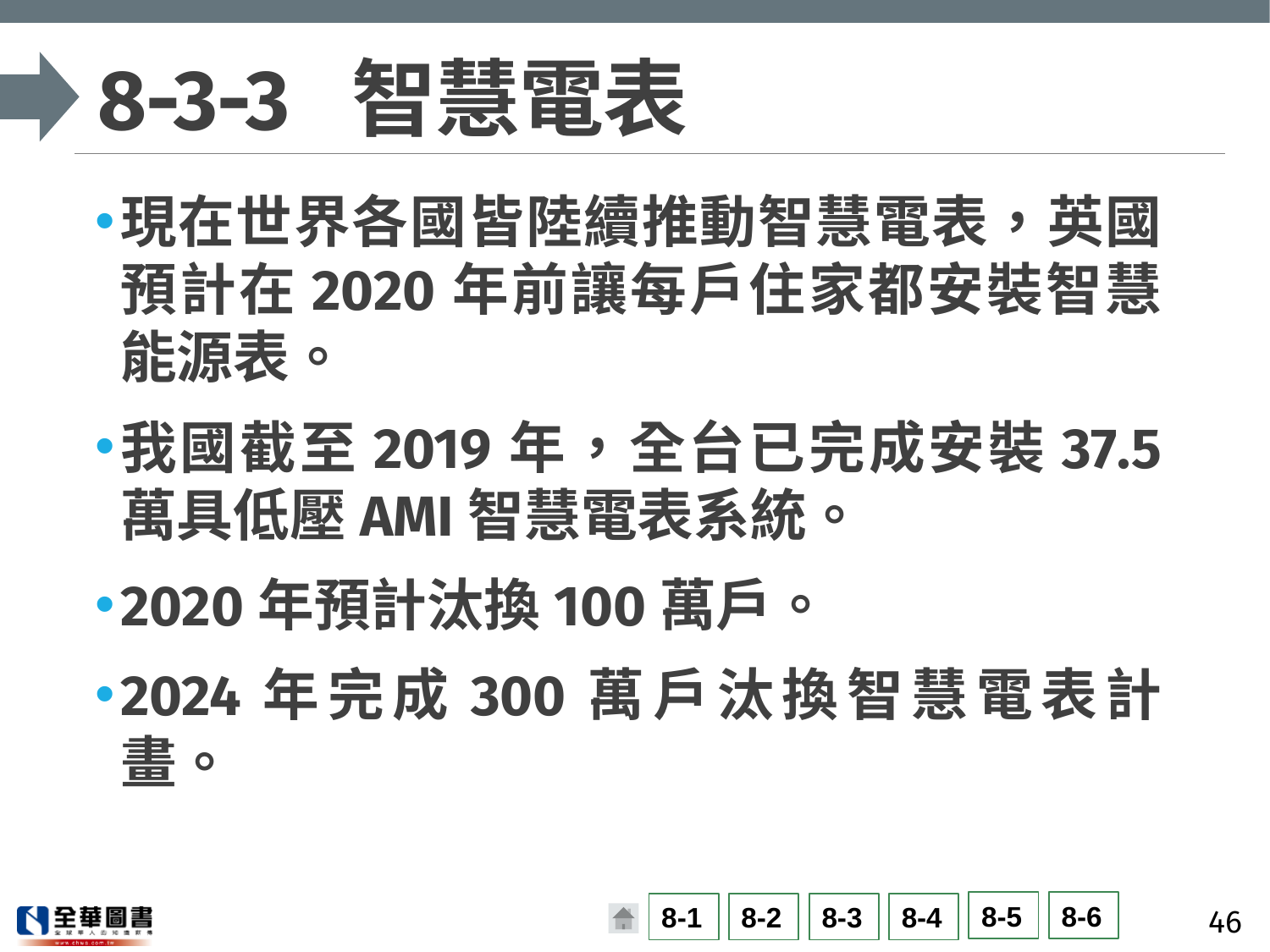

# 8-3-3	智慧電表
現在世界各國皆陸續推動智慧電表，英國預計在2020年前讓每戶住家都安裝智慧能源表。
我國截至2019年，全台已完成安裝37.5 萬具低壓AMI智慧電表系統。
2020年預計汰換100萬戶。
2024年完成300萬戶汰換智慧電表計畫。
46